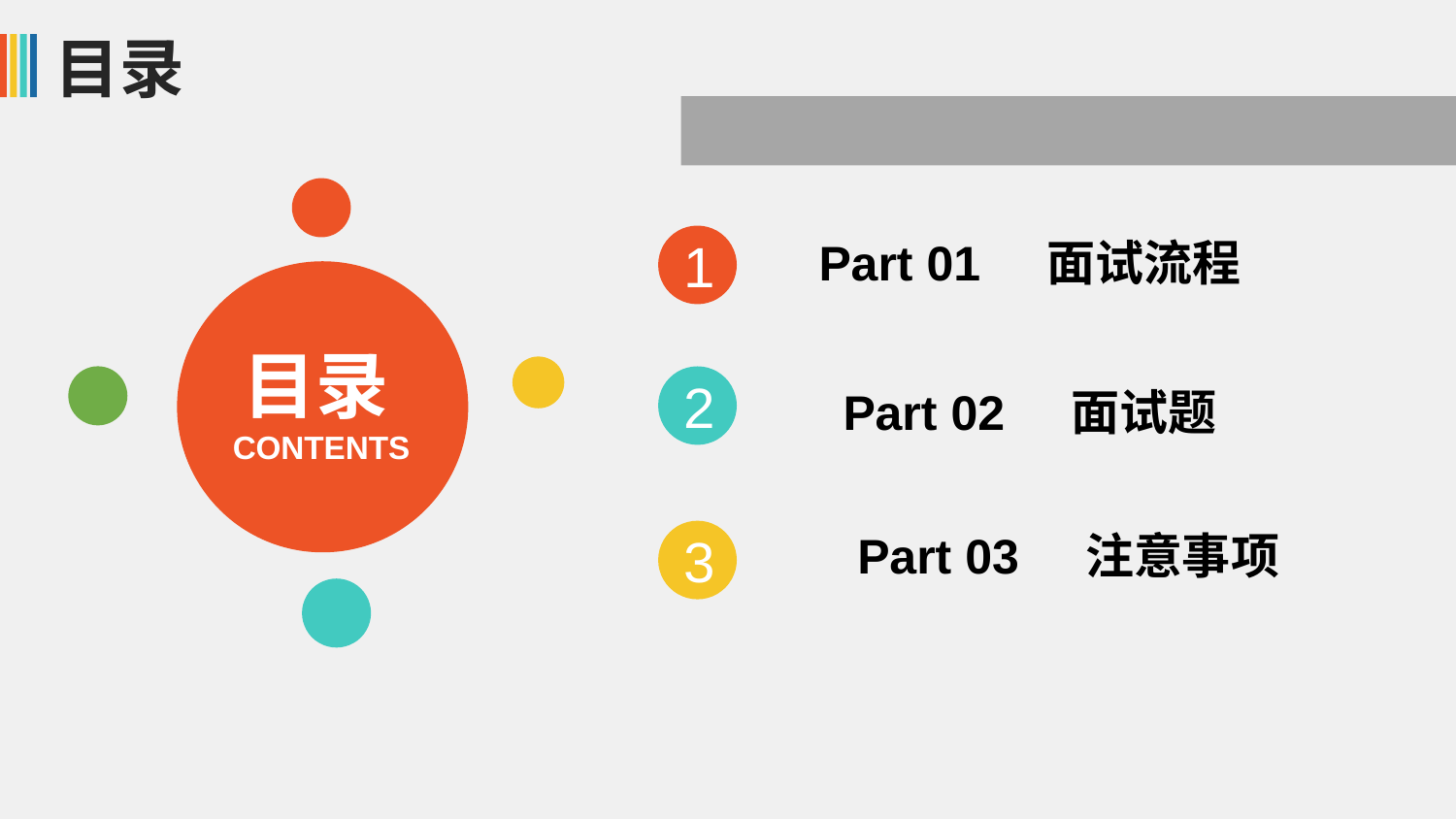

Part 01    面试流程
1

目录
CONTENTS

2
Part 02    面试题
Part 03    注意事项
3